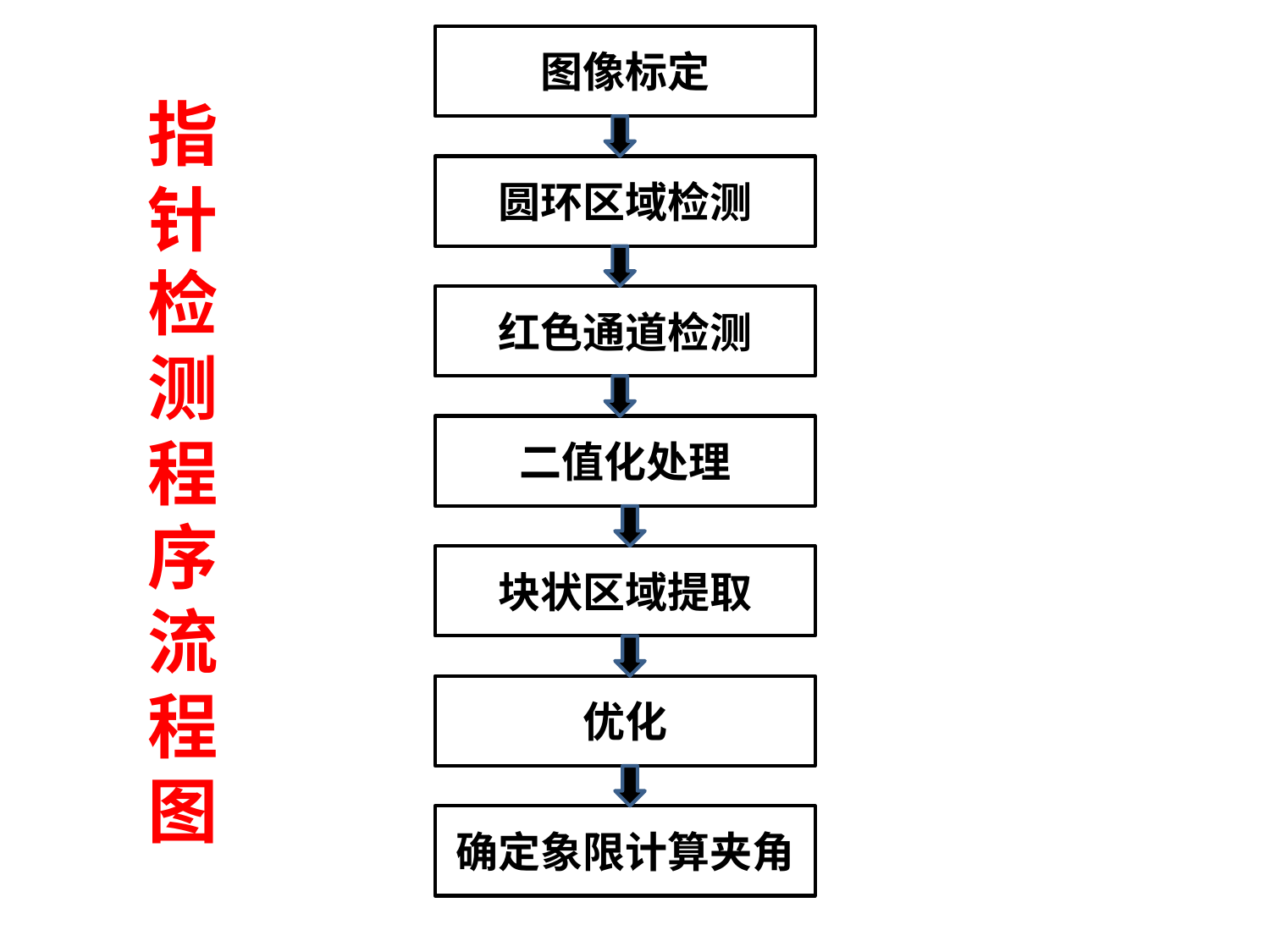

图像标定
指针检测程序流程图

圆环区域检测

红色通道检测

二值化处理

块状区域提取

优化

确定象限计算夹角